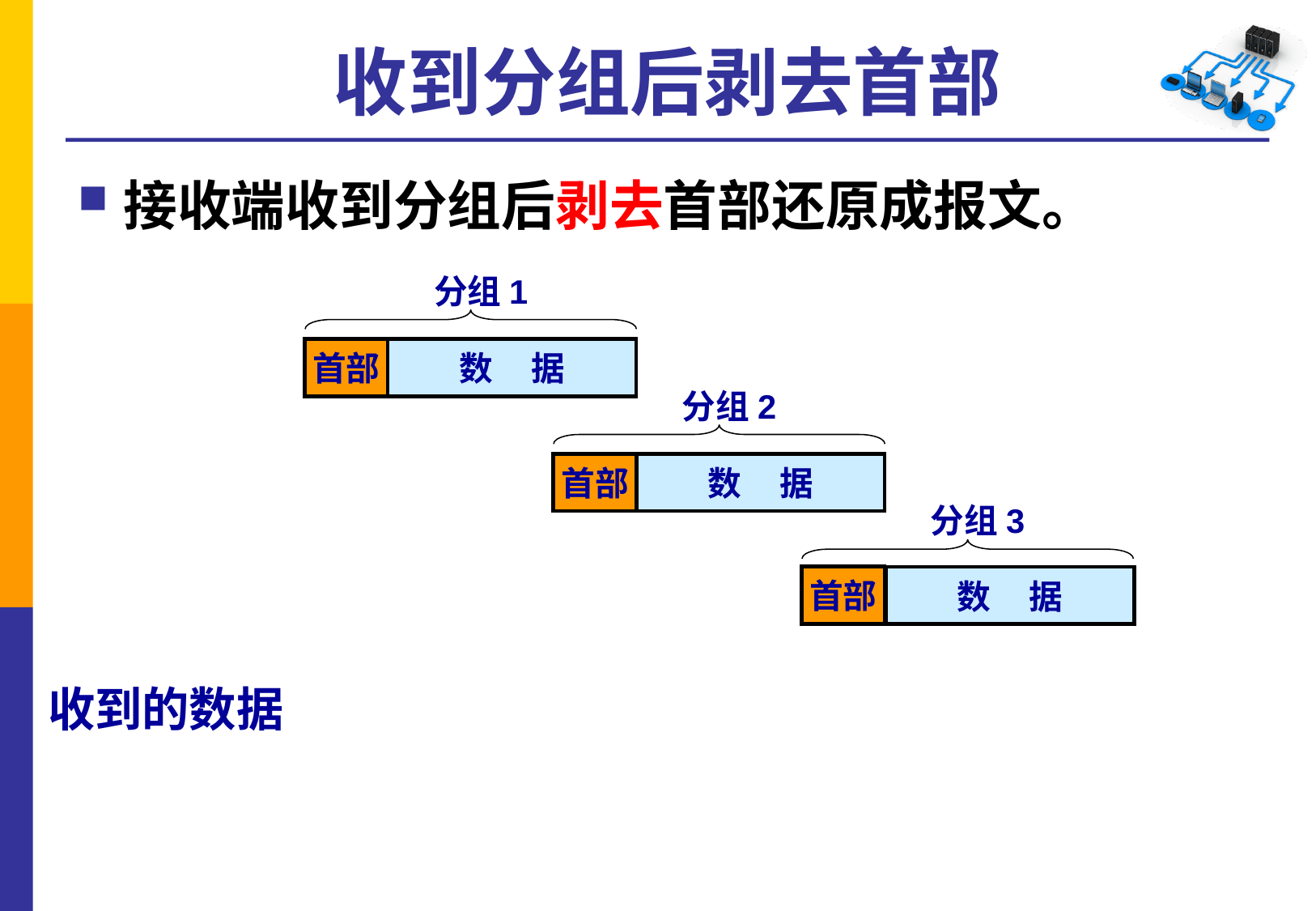

# 收到分组后剥去首部
接收端收到分组后剥去首部还原成报文。

分组 1
首部
数     据

分组 2
首部
数     据

分组 3
首部
数     据
收到的数据